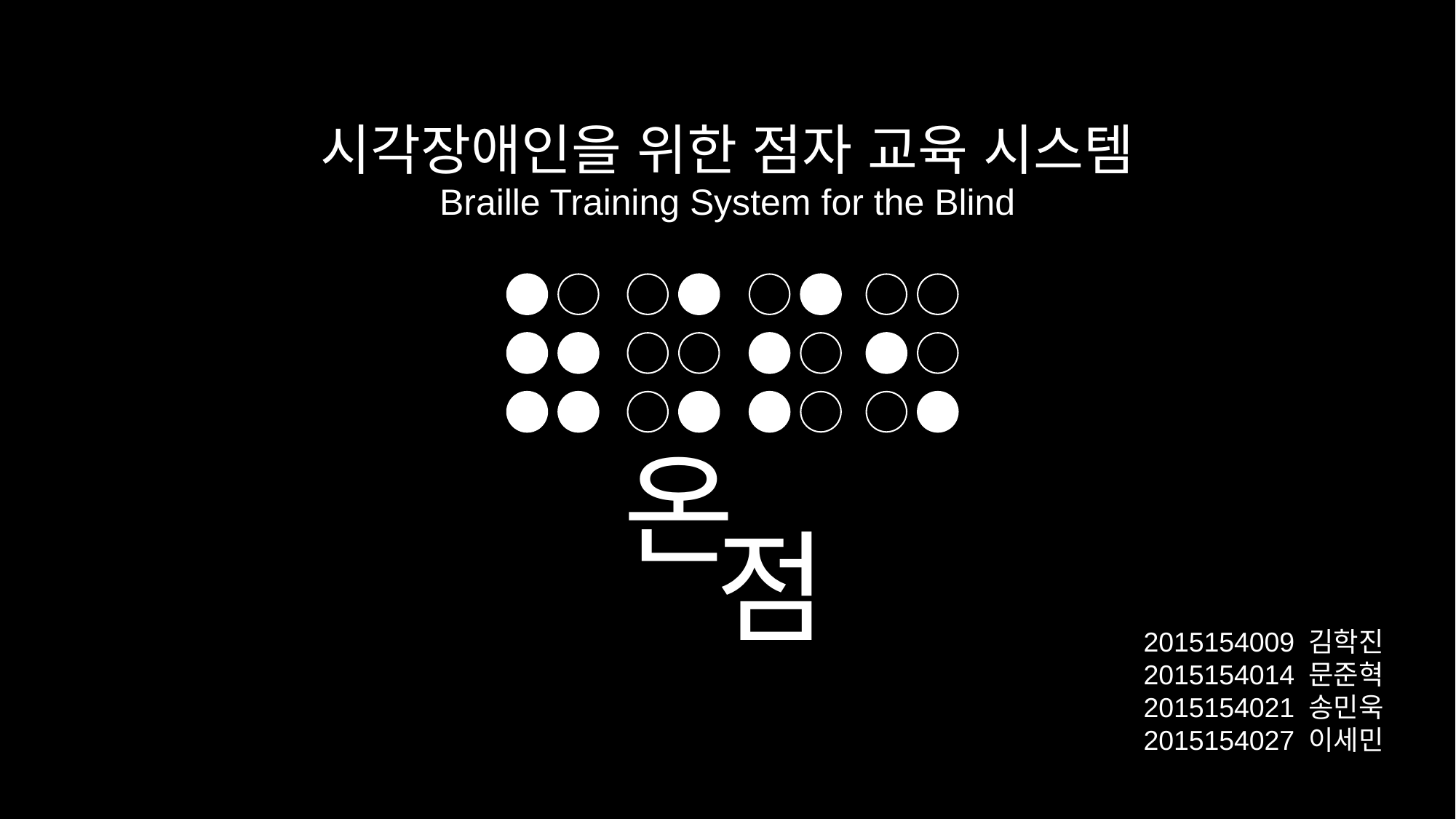

시각장애인을 위한 점자 교육 시스템
Braille Training System for the Blind

온
점
2015154009 김학진
2015154014 문준혁
2015154021 송민욱
2015154027 이세민